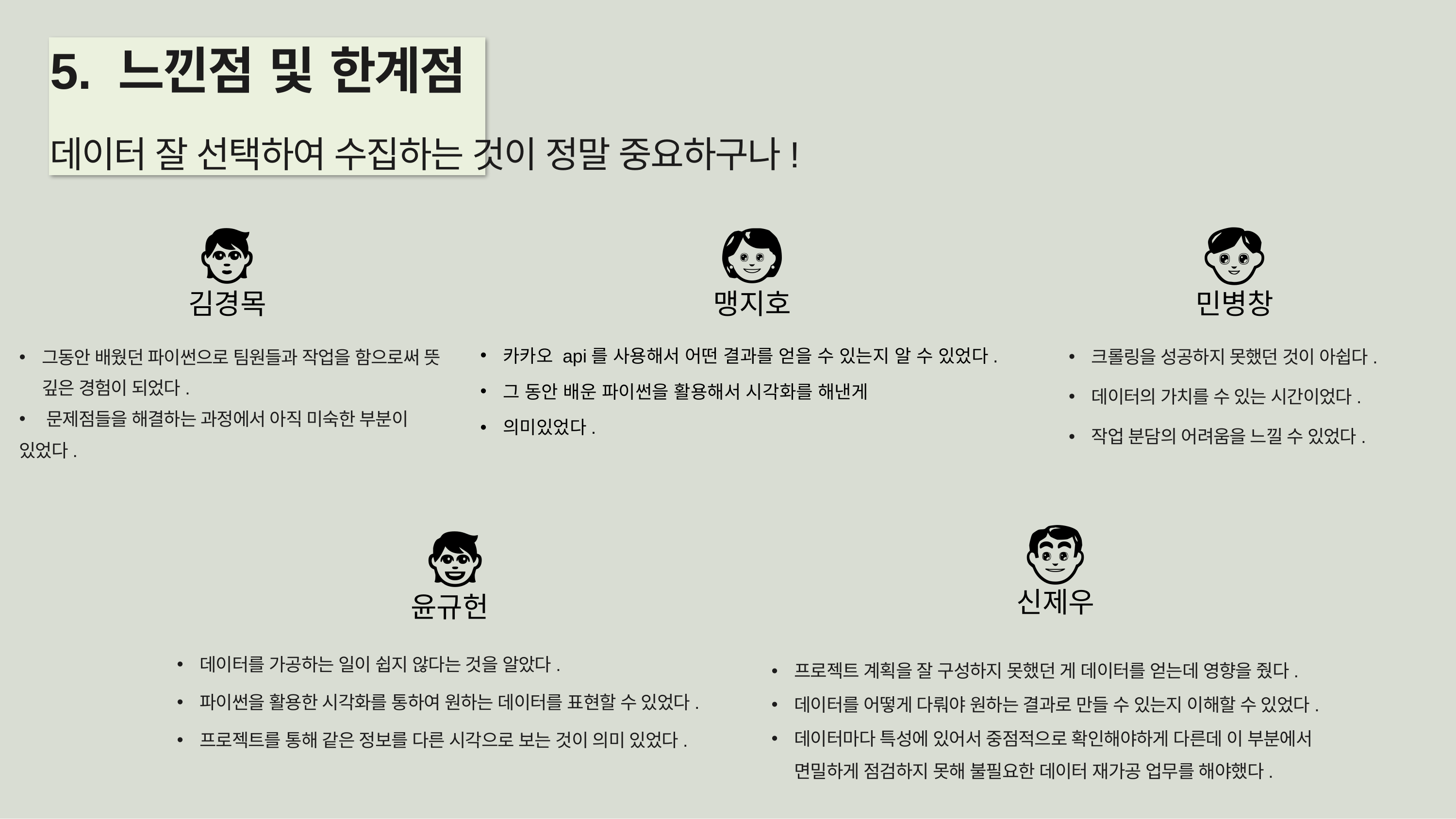

# 5. 느낀점 및 한계점
데이터 잘 선택하여 수집하는 것이 정말 중요하구나!
🧑
김경목
그동안 배웠던 파이썬으로 팀원들과 작업을 함으로써 뜻 깊은 경험이 되었다.
문제점들을 해결하는 과정에서 아직 미숙한 부분이
있었다.
👩
맹지호
카카오 api를 사용해서 어떤 결과를 얻을 수 있는지 알 수 있었다.
그 동안 배운 파이썬을 활용해서 시각화를 해낸게
의미있었다.
👦
민병창
크롤링을 성공하지 못했던 것이 아쉽다.
데이터의 가치를 수 있는 시간이었다.
작업 분담의 어려움을 느낄 수 있었다.
👨
신제우
프로젝트 계획을 잘 구성하지 못했던 게 데이터를 얻는데 영향을 줬다.
데이터를 어떻게 다뤄야 원하는 결과로 만들 수 있는지 이해할 수 있었다.
데이터마다 특성에 있어서 중점적으로 확인해야하게 다른데 이 부분에서 면밀하게 점검하지 못해 불필요한 데이터 재가공 업무를 해야했다.
🧒
윤규헌
데이터를 가공하는 일이 쉽지 않다는 것을 알았다.
파이썬을 활용한 시각화를 통하여 원하는 데이터를 표현할 수 있었다.
프로젝트를 통해 같은 정보를 다른 시각으로 보는 것이 의미 있었다.